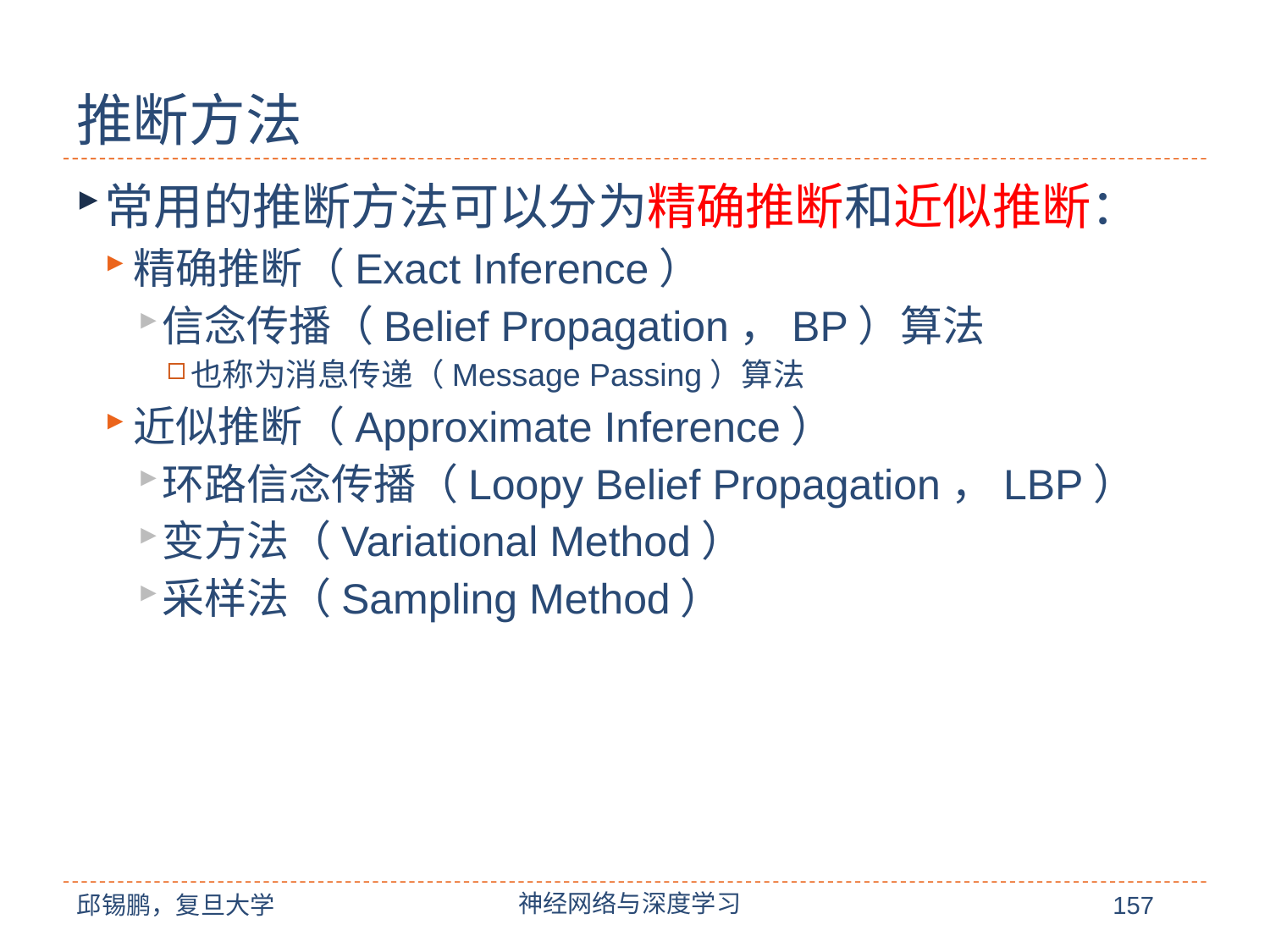

# 推断方法
常用的推断方法可以分为精确推断和近似推断：
精确推断（Exact Inference）
信念传播（Belief Propagation，BP）算法
也称为消息传递（Message Passing）算法
近似推断（Approximate Inference）
环路信念传播（Loopy Belief Propagation，LBP）
变方法（Variational Method）
采样法（Sampling Method）